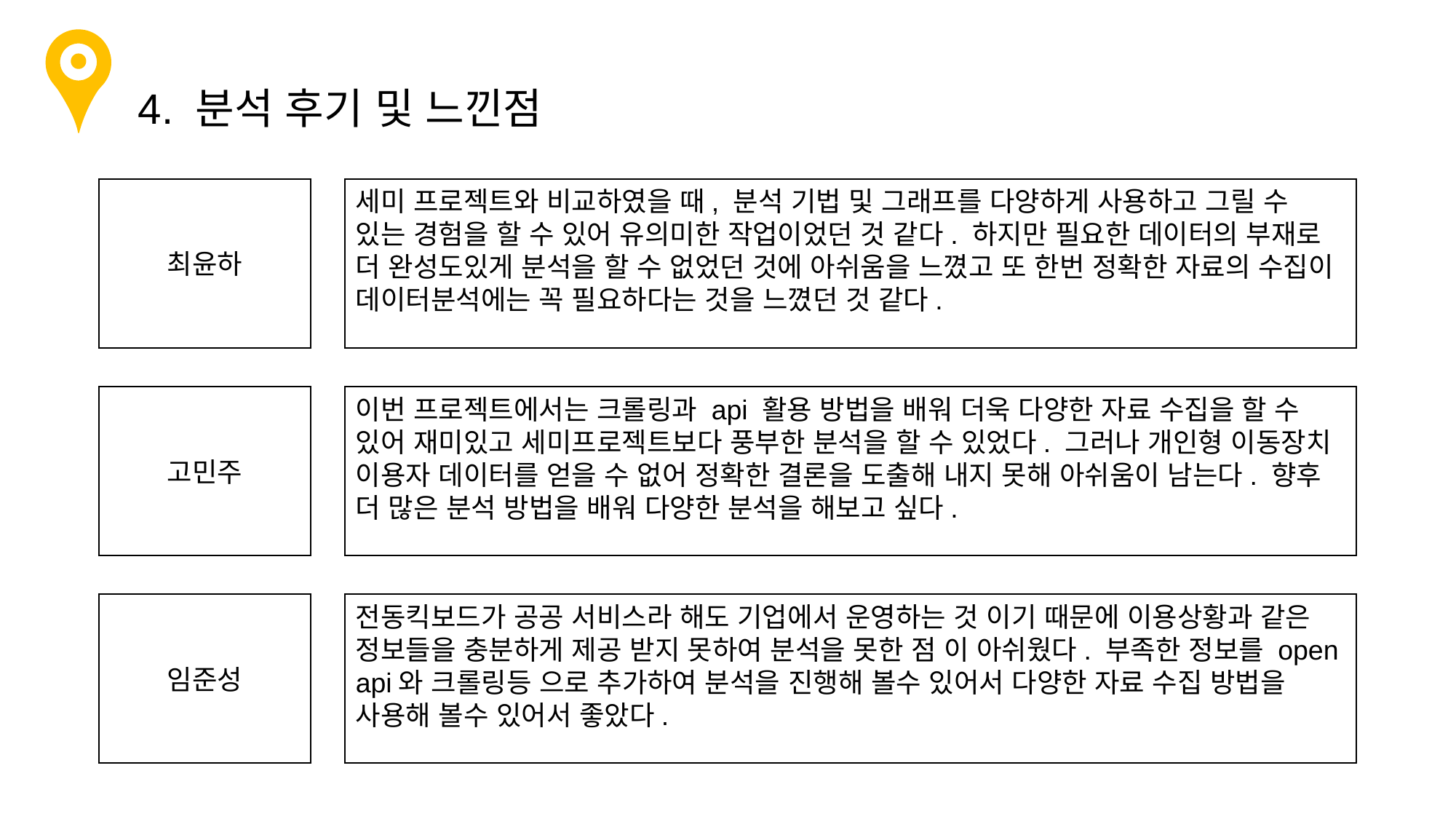

4. 분석 후기 및 느낀점

최윤하
세미 프로젝트와 비교하였을 때, 분석 기법 및 그래프를 다양하게 사용하고 그릴 수 있는 경험을 할 수 있어 유의미한 작업이었던 것 같다. 하지만 필요한 데이터의 부재로 더 완성도있게 분석을 할 수 없었던 것에 아쉬움을 느꼈고 또 한번 정확한 자료의 수집이 데이터분석에는 꼭 필요하다는 것을 느꼈던 것 같다.
고민주
이번 프로젝트에서는 크롤링과 api 활용 방법을 배워 더욱 다양한 자료 수집을 할 수 있어 재미있고 세미프로젝트보다 풍부한 분석을 할 수 있었다. 그러나 개인형 이동장치 이용자 데이터를 얻을 수 없어 정확한 결론을 도출해 내지 못해 아쉬움이 남는다. 향후 더 많은 분석 방법을 배워 다양한 분석을 해보고 싶다.
임준성
전동킥보드가 공공 서비스라 해도 기업에서 운영하는 것 이기 때문에 이용상황과 같은 정보들을 충분하게 제공 받지 못하여 분석을 못한 점 이 아쉬웠다. 부족한 정보를 open api와 크롤링등 으로 추가하여 분석을 진행해 볼수 있어서 다양한 자료 수집 방법을 사용해 볼수 있어서 좋았다.